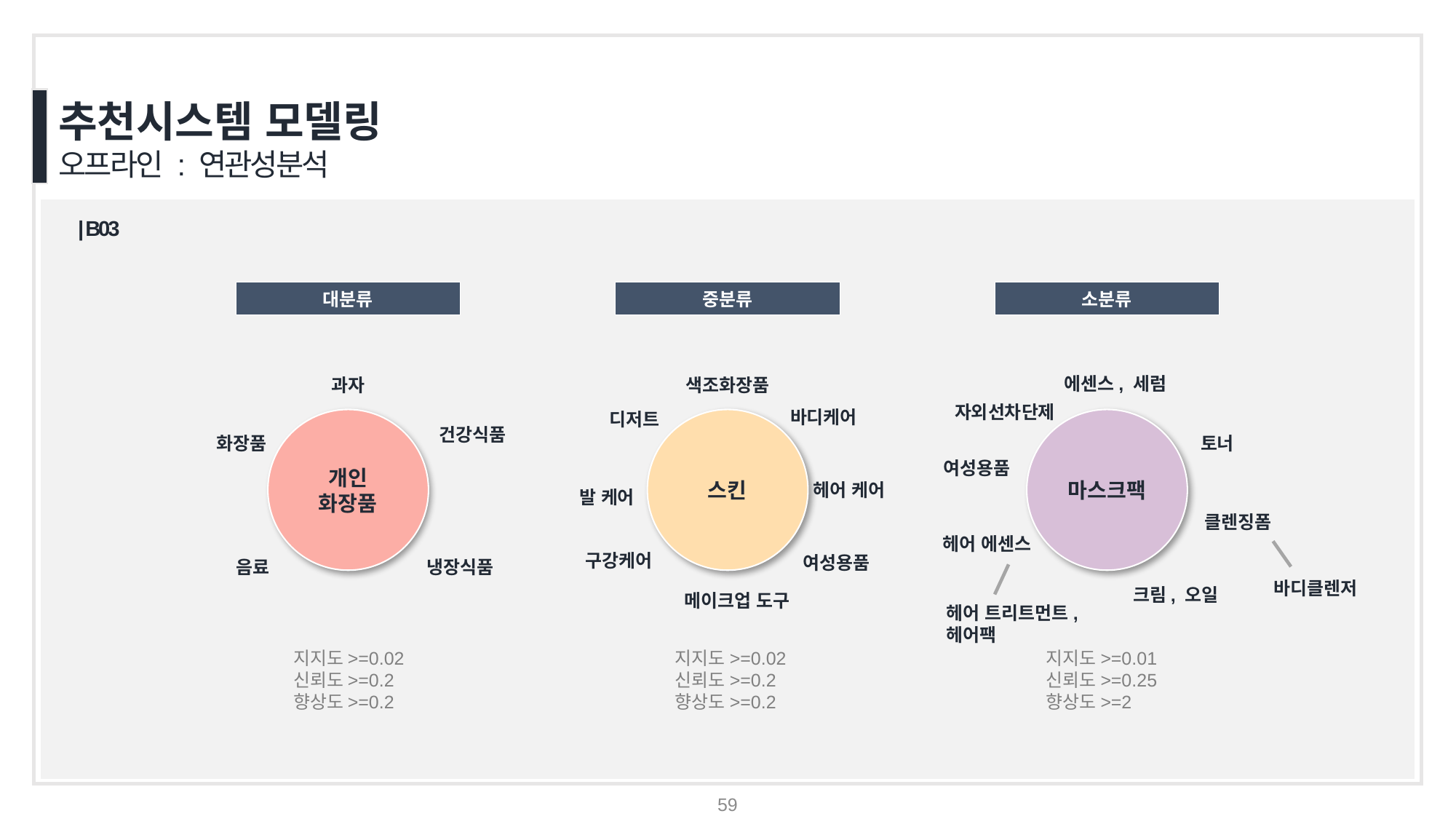

추천시스템 모델링
오프라인 : 연관성분석
| B03
대분류
중분류
소분류
에센스, 세럼
과자
색조화장품
자외선차단제
바디케어
디저트
개인
화장품
스킨
마스크팩
건강식품
토너
화장품
여성용품
헤어 케어
발 케어
클렌징폼
헤어 에센스
구강케어
여성용품
냉장식품
음료
바디클렌저
크림, 오일
메이크업 도구
헤어 트리트먼트,
헤어팩
지지도>=0.02
신뢰도>=0.2
향상도>=0.2
지지도>=0.02
신뢰도>=0.2
향상도>=0.2
지지도>=0.01
신뢰도>=0.25
향상도>=2
59